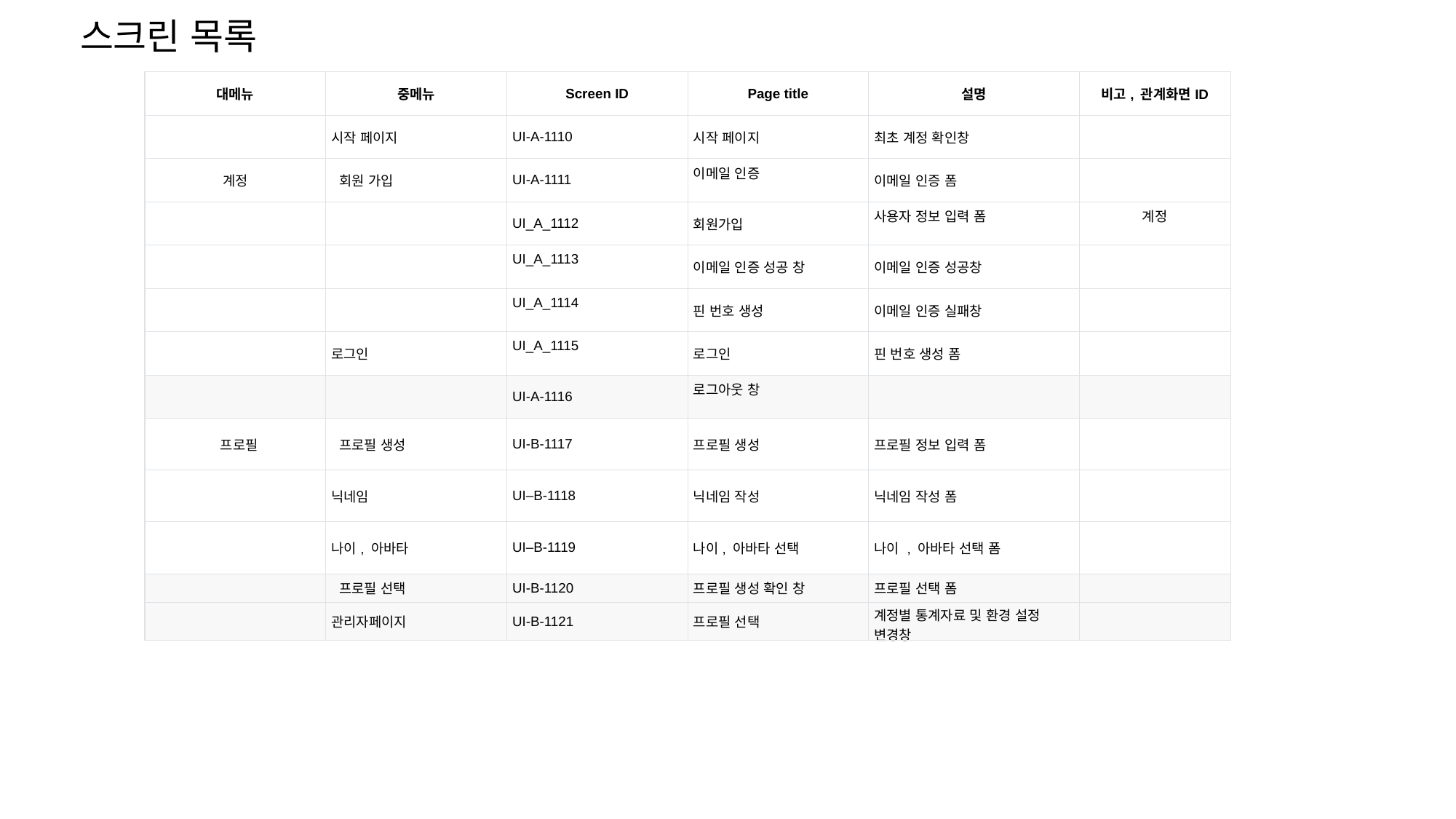

스크린 목록
| 대메뉴 | 중메뉴 | Screen ID | Page title | 설명 | 비고, 관계화면ID |
| --- | --- | --- | --- | --- | --- |
|  | 시작 페이지 | UI-A-1110 | 시작 페이지 | 최초 계정 확인창 |  |
| 계정 | 회원 가입 | UI-A-1111 | 이메일 인증 | 이메일 인증 폼 |  |
|  |  | UI\_A\_1112 | 회원가입 | 사용자 정보 입력 폼 | 계정 |
|  |  | UI\_A\_1113 | 이메일 인증 성공 창 | 이메일 인증 성공창 |  |
|  |  | UI\_A\_1114 | 핀 번호 생성 | 이메일 인증 실패창 |  |
|  | 로그인 | UI\_A\_1115 | 로그인 | 핀 번호 생성 폼 |  |
|  |  | UI-A-1116 | 로그아웃 창 |  |  |
| 프로필 | 프로필 생성 | UI-B-1117 | 프로필 생성 | 프로필 정보 입력 폼 |  |
|  | 닉네임 | UI–B-1118 | 닉네임 작성 | 닉네임 작성 폼 |  |
|  | 나이, 아바타 | UI–B-1119 | 나이, 아바타 선택 | 나이 , 아바타 선택 폼 |  |
|  | 프로필 선택 | UI-B-1120 | 프로필 생성 확인 창 | 프로필 선택 폼 |  |
|  | 관리자페이지 | UI-B-1121 | 프로필 선택 | 계정별 통계자료 및 환경 설정 변경창 |  |